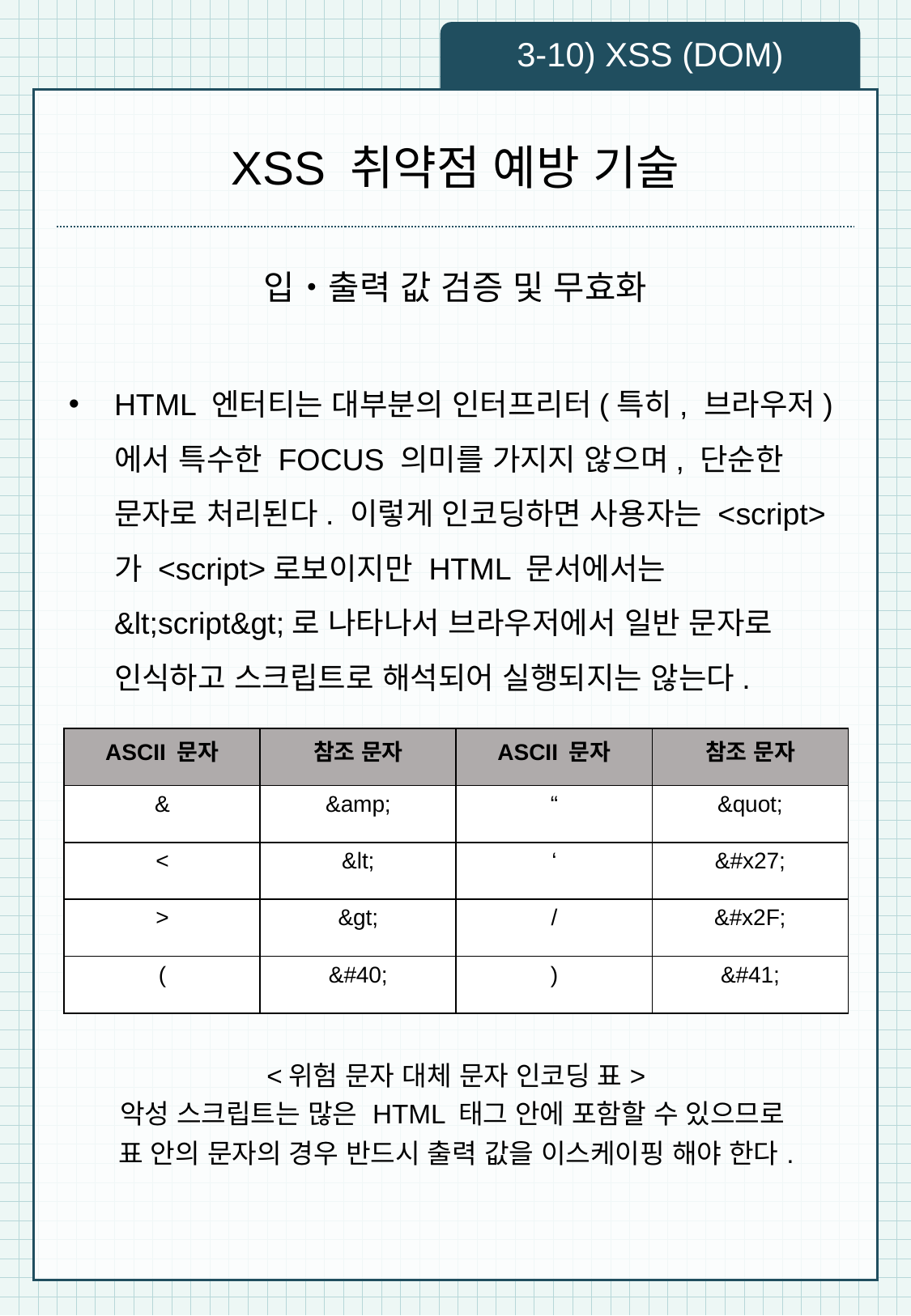

3-10) XSS (DOM)

# XSS 취약점 예방 기술
입・출력 값 검증 및 무효화

HTML 엔터티는 대부분의 인터프리터(특히, 브라우저)에서 특수한 FOCUS 의미를 가지지 않으며, 단순한 문자로 처리된다. 이렇게 인코딩하면 사용자는 <script>가 <script>로보이지만 HTML 문서에서는 &lt;script&gt;로 나타나서 브라우저에서 일반 문자로 인식하고 스크립트로 해석되어 실행되지는 않는다.
| ASCII 문자 | 참조 문자 | ASCII 문자 | 참조 문자 |
| --- | --- | --- | --- |
| & | &amp; | “ | &quot; |
| < | &lt; | ‘ | &#x27; |
| > | &gt; | / | &#x2F; |
| ( | &#40; | ) | &#41; |
<위험 문자 대체 문자 인코딩 표>
악성 스크립트는 많은 HTML 태그 안에 포함할 수 있으므로
표 안의 문자의 경우 반드시 출력 값을 이스케이핑 해야 한다.